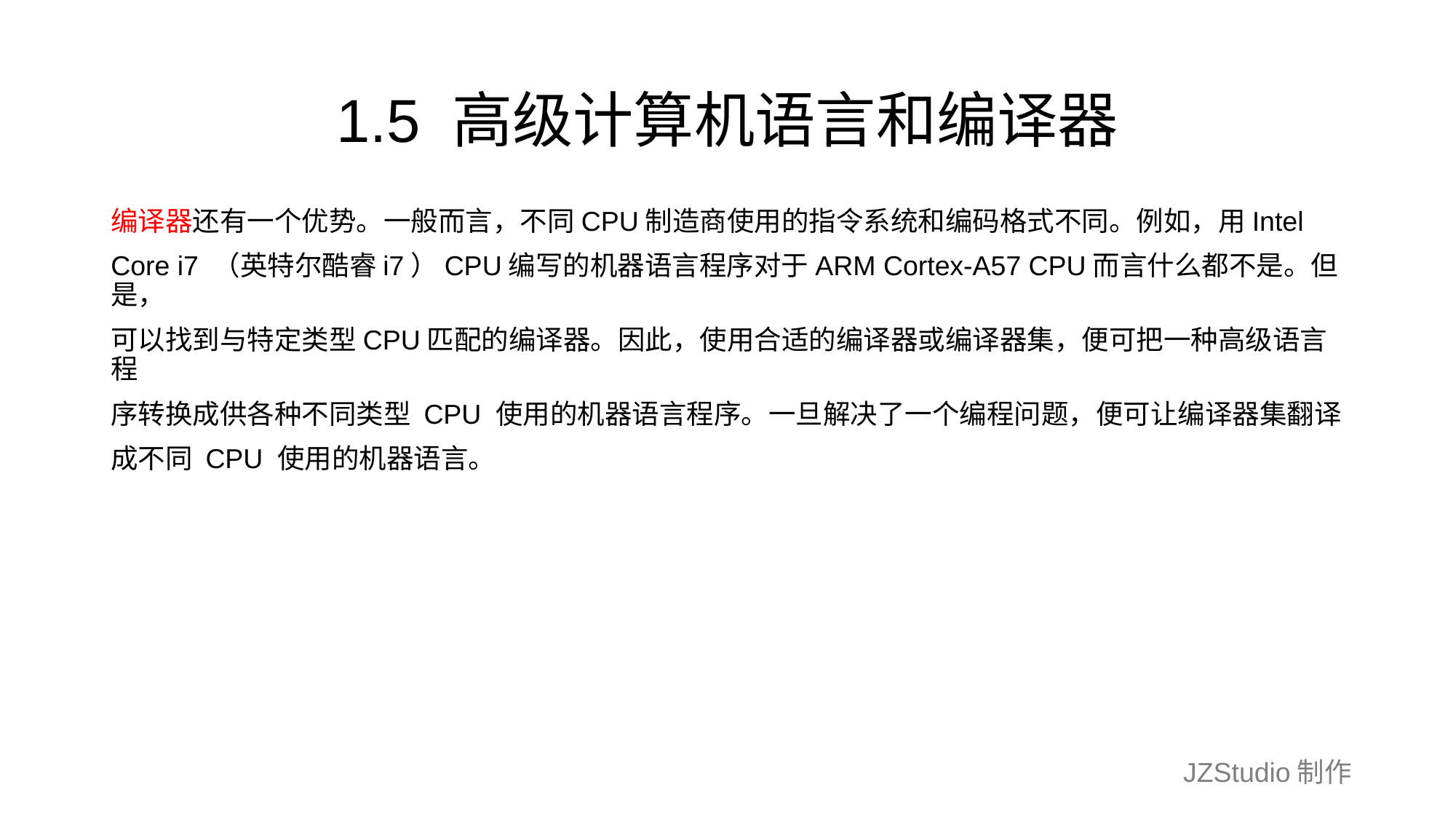

# 1.5 高级计算机语言和编译器
编译器还有一个优势。一般而言，不同CPU制造商使用的指令系统和编码格式不同。例如，用Intel
Core i7 （英特尔酷睿i7）CPU编写的机器语言程序对于ARM Cortex-A57 CPU而言什么都不是。但是，
可以找到与特定类型CPU匹配的编译器。因此，使用合适的编译器或编译器集，便可把一种高级语言程
序转换成供各种不同类型 CPU 使用的机器语言程序。一旦解决了一个编程问题，便可让编译器集翻译
成不同 CPU 使用的机器语言。